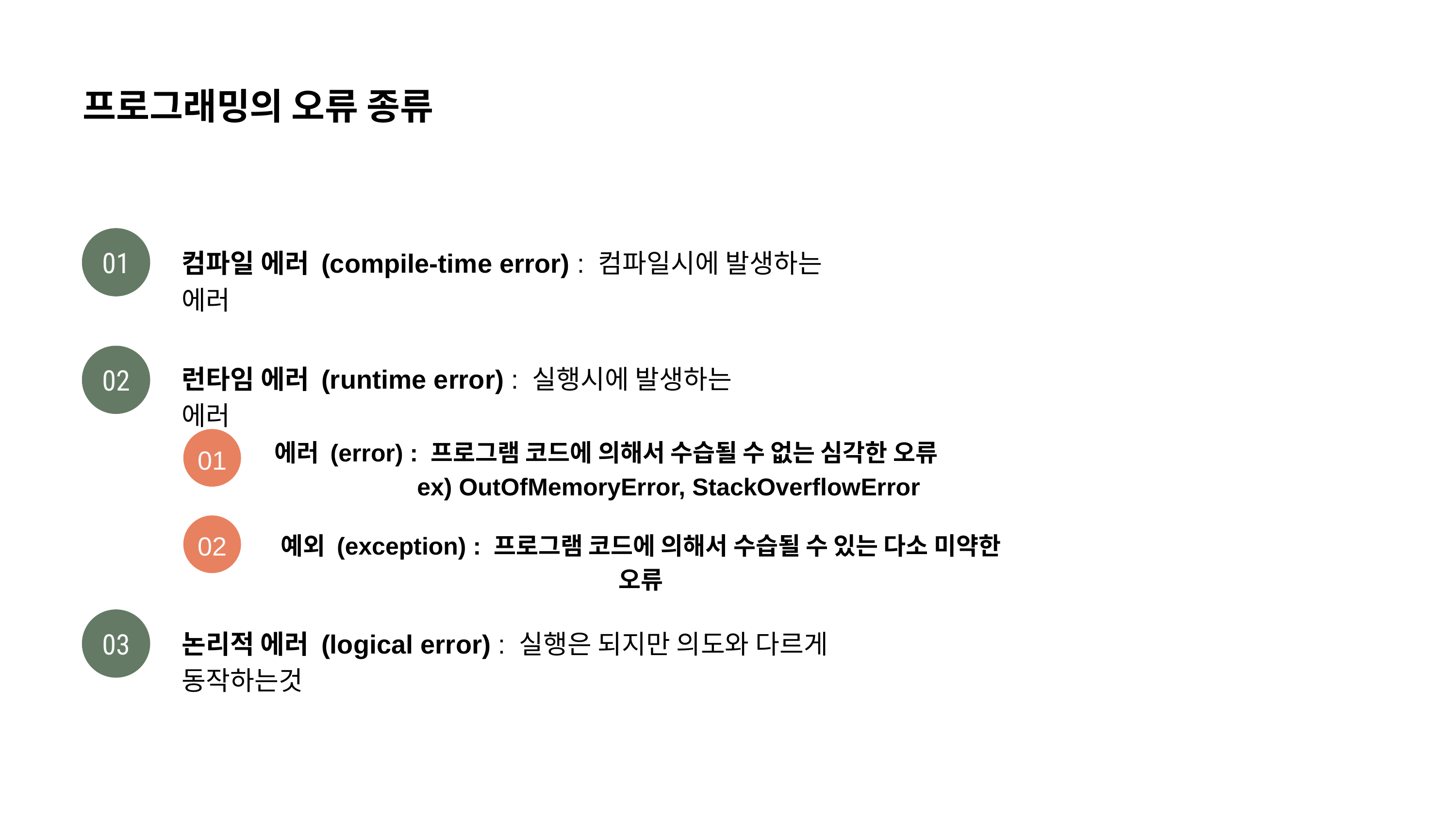

프로그래밍의 오류 종류

01
컴파일 에러 (compile-time error) : 컴파일시에 발생하는 에러

02
런타임 에러 (runtime error) : 실행시에 발생하는 에러

에러 (error) : 프로그램 코드에 의해서 수습될 수 없는 심각한 오류
                     ex) OutOfMemoryError, StackOverflowError
01

02
예외 (exception) : 프로그램 코드에 의해서 수습될 수 있는 다소 미약한 오류

03
논리적 에러 (logical error) : 실행은 되지만 의도와 다르게 동작하는것